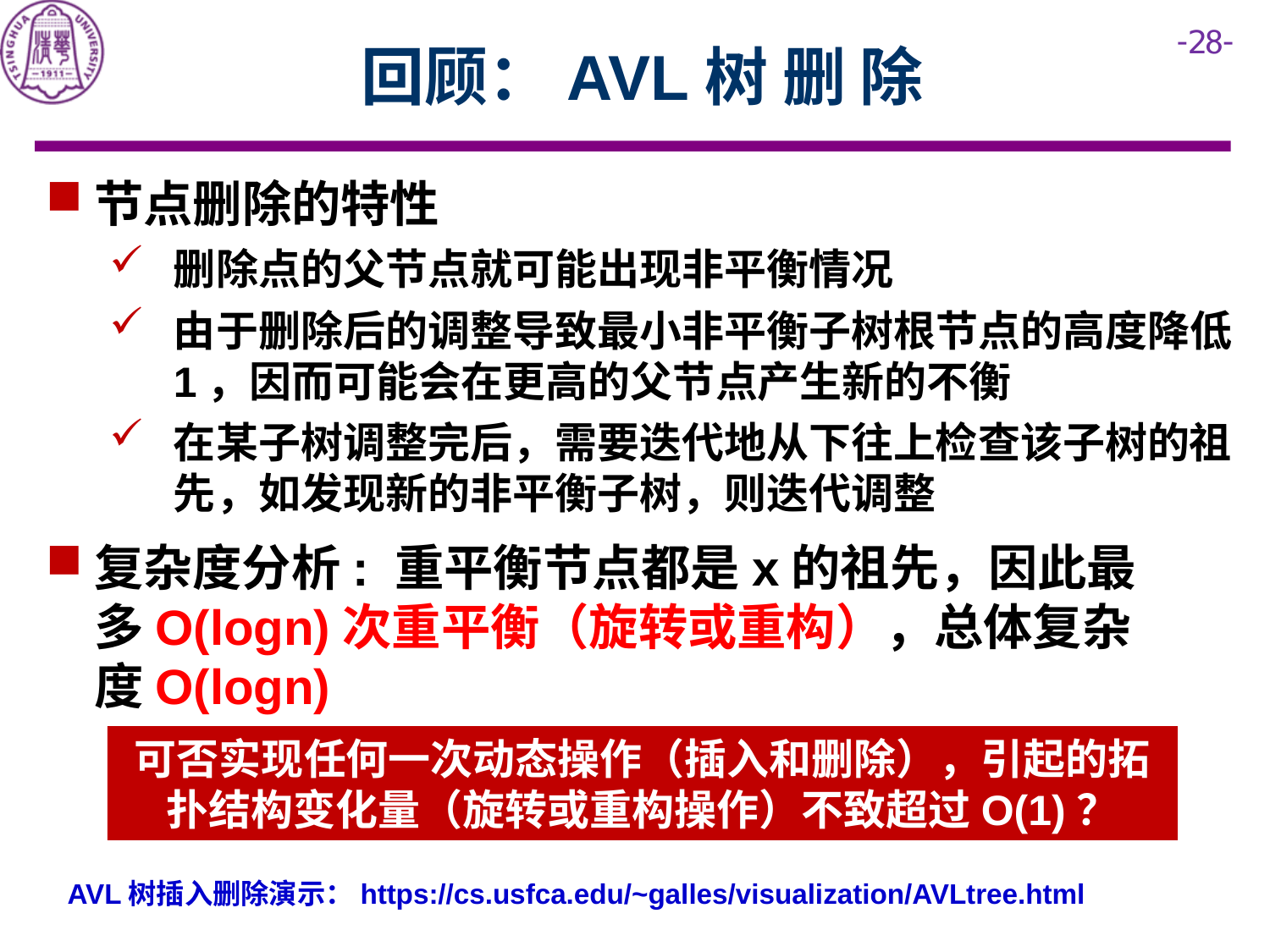

# 回顾：AVL树 删 除
节点删除的特性
删除点的父节点就可能出现非平衡情况
由于删除后的调整导致最小非平衡子树根节点的高度降低1，因而可能会在更高的父节点产生新的不衡
在某子树调整完后，需要迭代地从下往上检查该子树的祖先，如发现新的非平衡子树，则迭代调整
复杂度分析: 重平衡节点都是x的祖先，因此最多O(logn)次重平衡（旋转或重构），总体复杂度O(logn)
可否实现任何一次动态操作（插入和删除），引起的拓扑结构变化量（旋转或重构操作）不致超过O(1)？

AVL树插入删除演示：https://cs.usfca.edu/~galles/visualization/AVLtree.html